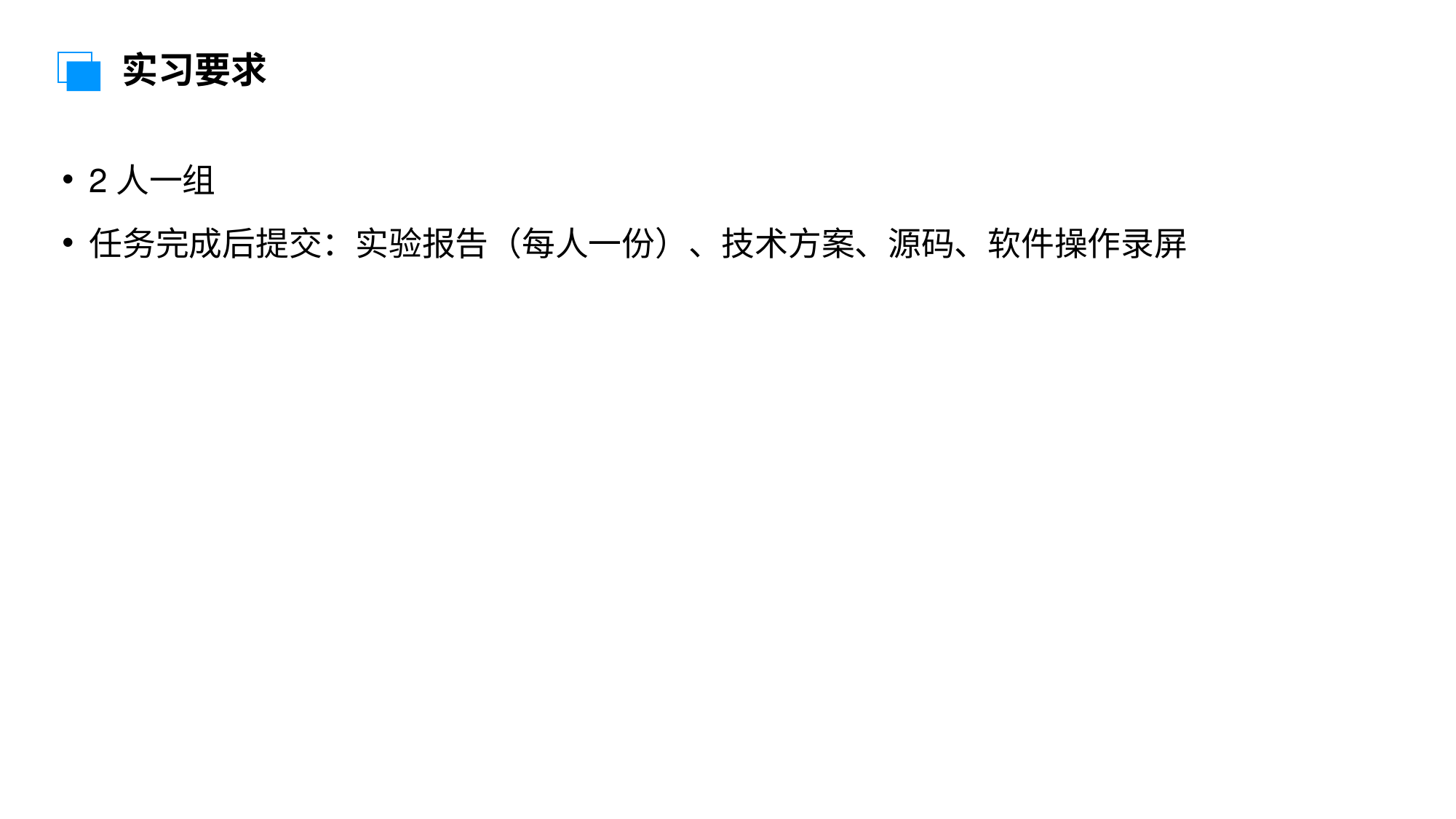

实习要求
2人一组
任务完成后提交：实验报告（每人一份）、技术方案、源码、软件操作录屏